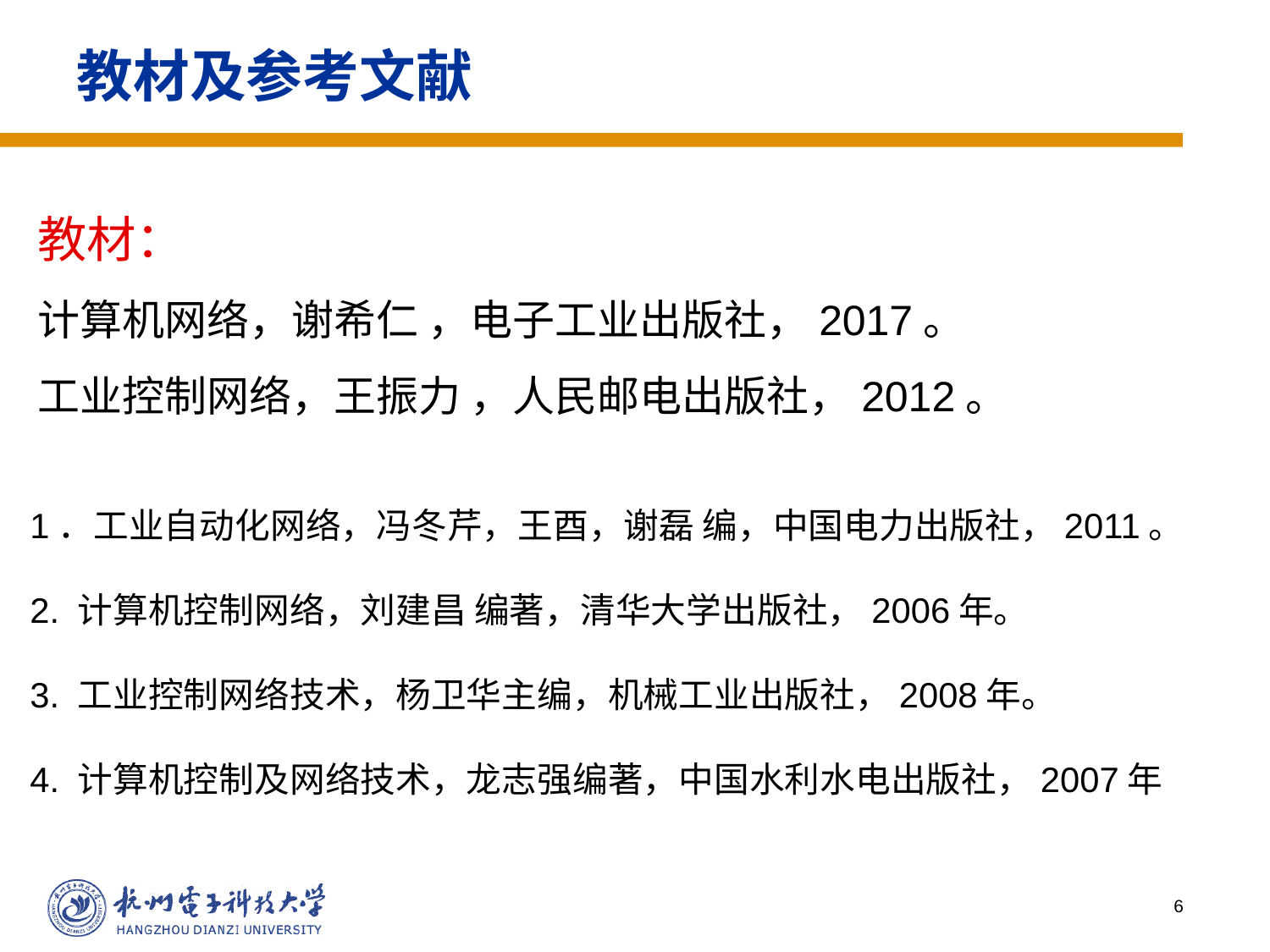

# 教材及参考文献
教材：
计算机网络，谢希仁 ，电子工业出版社，2017。
工业控制网络，王振力 ，人民邮电出版社，2012。
1．工业自动化网络，冯冬芹，王酉，谢磊 编，中国电力出版社，2011。
2. 计算机控制网络，刘建昌 编著，清华大学出版社，2006年。
3. 工业控制网络技术，杨卫华主编，机械工业出版社，2008年。
4. 计算机控制及网络技术，龙志强编著，中国水利水电出版社，2007年